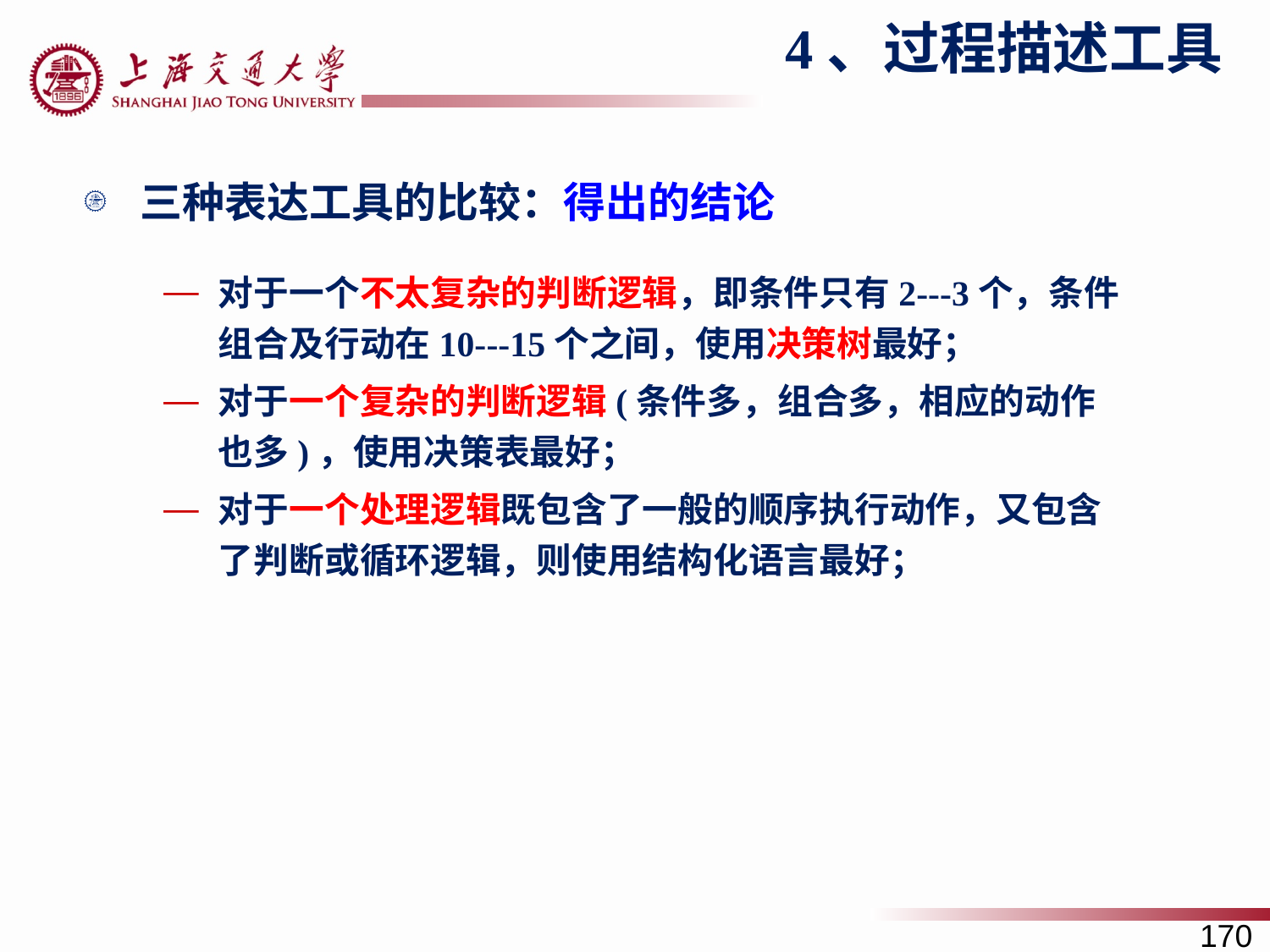

4、过程描述工具
三种表达工具的比较：得出的结论
对于一个不太复杂的判断逻辑，即条件只有2---3个，条件组合及行动在10---15个之间，使用决策树最好；
对于一个复杂的判断逻辑(条件多，组合多，相应的动作也多)，使用决策表最好；
对于一个处理逻辑既包含了一般的顺序执行动作，又包含了判断或循环逻辑，则使用结构化语言最好；

170